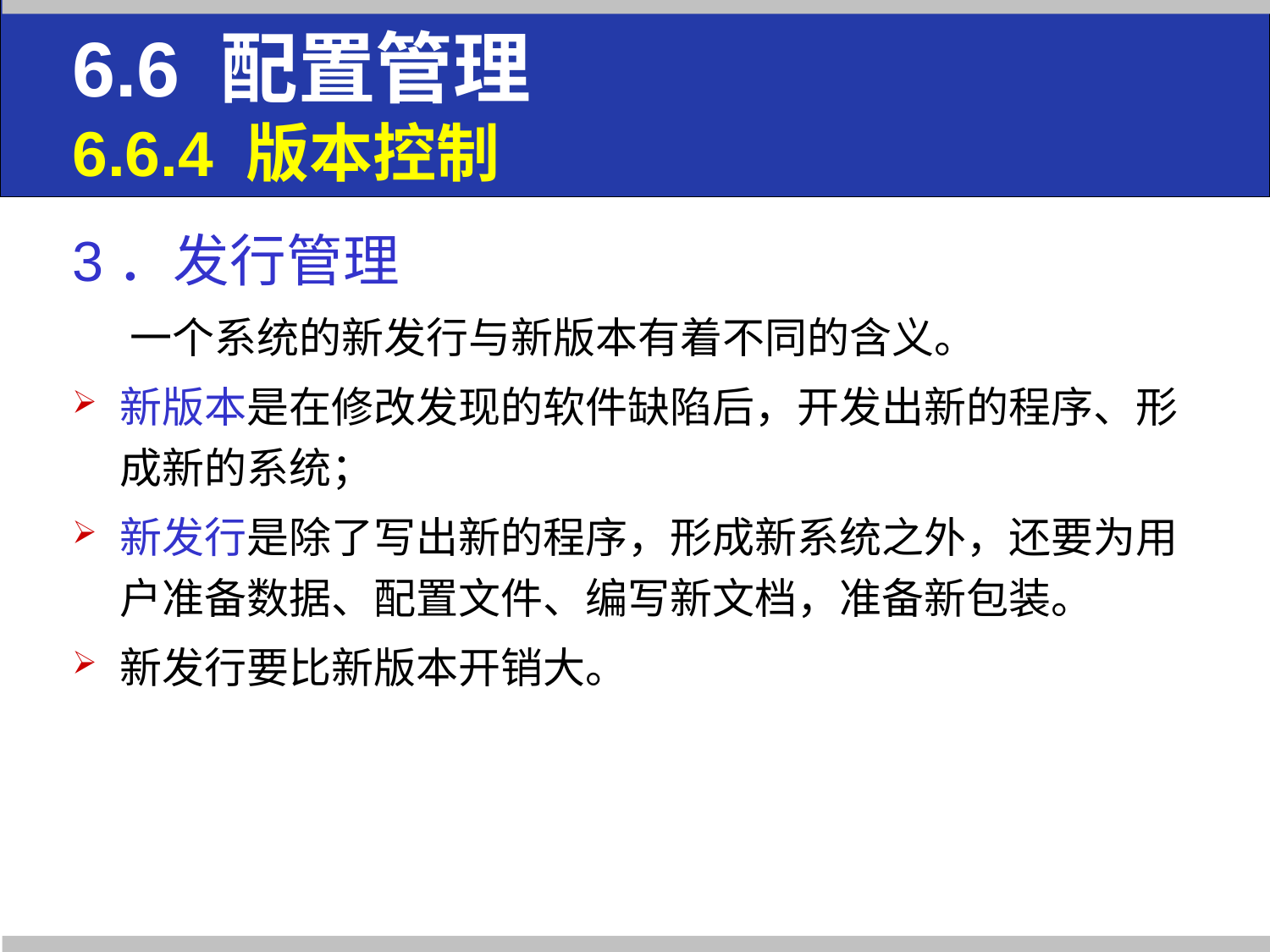

6.6 配置管理
6.6.4 版本控制
3．发行管理
     一个系统的新发行与新版本有着不同的含义。
新版本是在修改发现的软件缺陷后，开发出新的程序、形成新的系统；
新发行是除了写出新的程序，形成新系统之外，还要为用户准备数据、配置文件、编写新文档，准备新包装。
新发行要比新版本开销大。
840